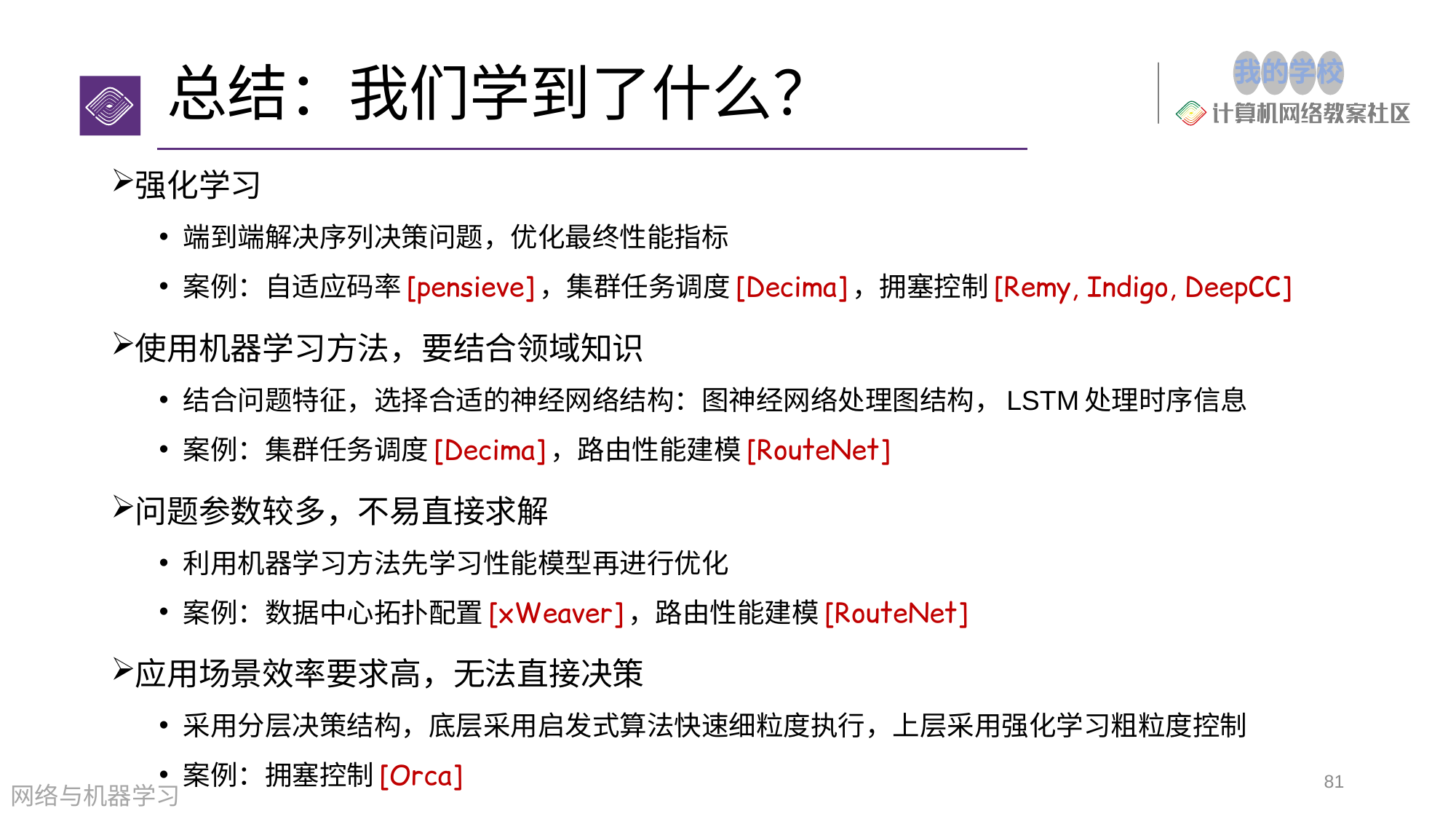

# 总结：我们学到了什么？
强化学习
端到端解决序列决策问题，优化最终性能指标
案例：自适应码率[pensieve]，集群任务调度[Decima]，拥塞控制[Remy, Indigo, DeepCC]
使用机器学习方法，要结合领域知识
结合问题特征，选择合适的神经网络结构：图神经网络处理图结构，LSTM处理时序信息
案例：集群任务调度[Decima]，路由性能建模[RouteNet]
问题参数较多，不易直接求解
利用机器学习方法先学习性能模型再进行优化
案例：数据中心拓扑配置[xWeaver]，路由性能建模[RouteNet]
应用场景效率要求高，无法直接决策
采用分层决策结构，底层采用启发式算法快速细粒度执行，上层采用强化学习粗粒度控制
案例：拥塞控制[Orca]
81
网络与机器学习